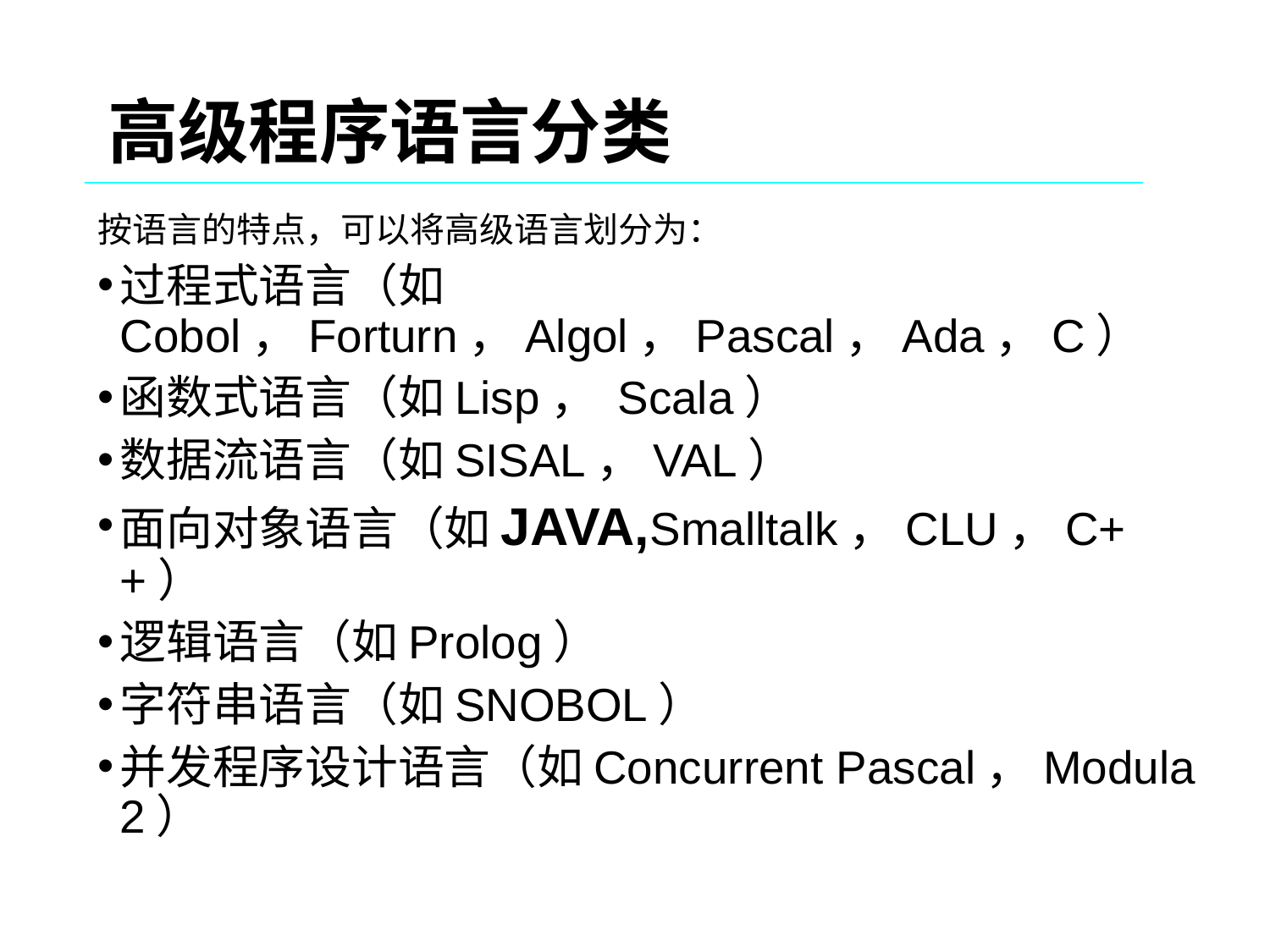

高级程序语言分类

按语言的特点，可以将高级语言划分为：
过程式语言（如Cobol，Forturn，Algol，Pascal，Ada，C）
函数式语言（如Lisp， Scala）
数据流语言（如SISAL，VAL）
面向对象语言（如JAVA,Smalltalk，CLU，C++）
逻辑语言（如Prolog）
字符串语言（如SNOBOL）
并发程序设计语言（如Concurrent Pascal，Modula 2）